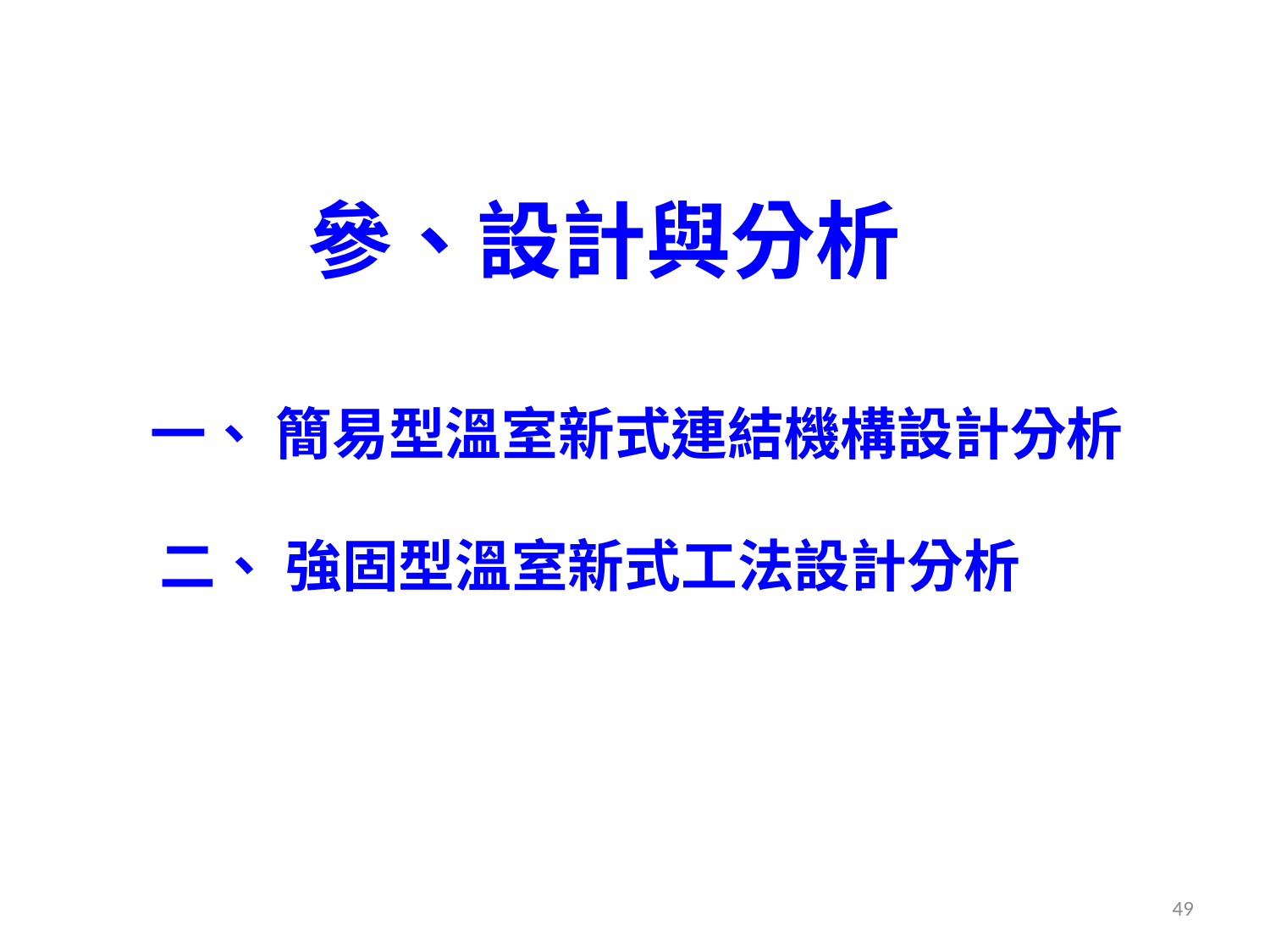

參、設計與分析
一、 簡易型溫室新式連結機構設計分析
二、 強固型溫室新式工法設計分析
49